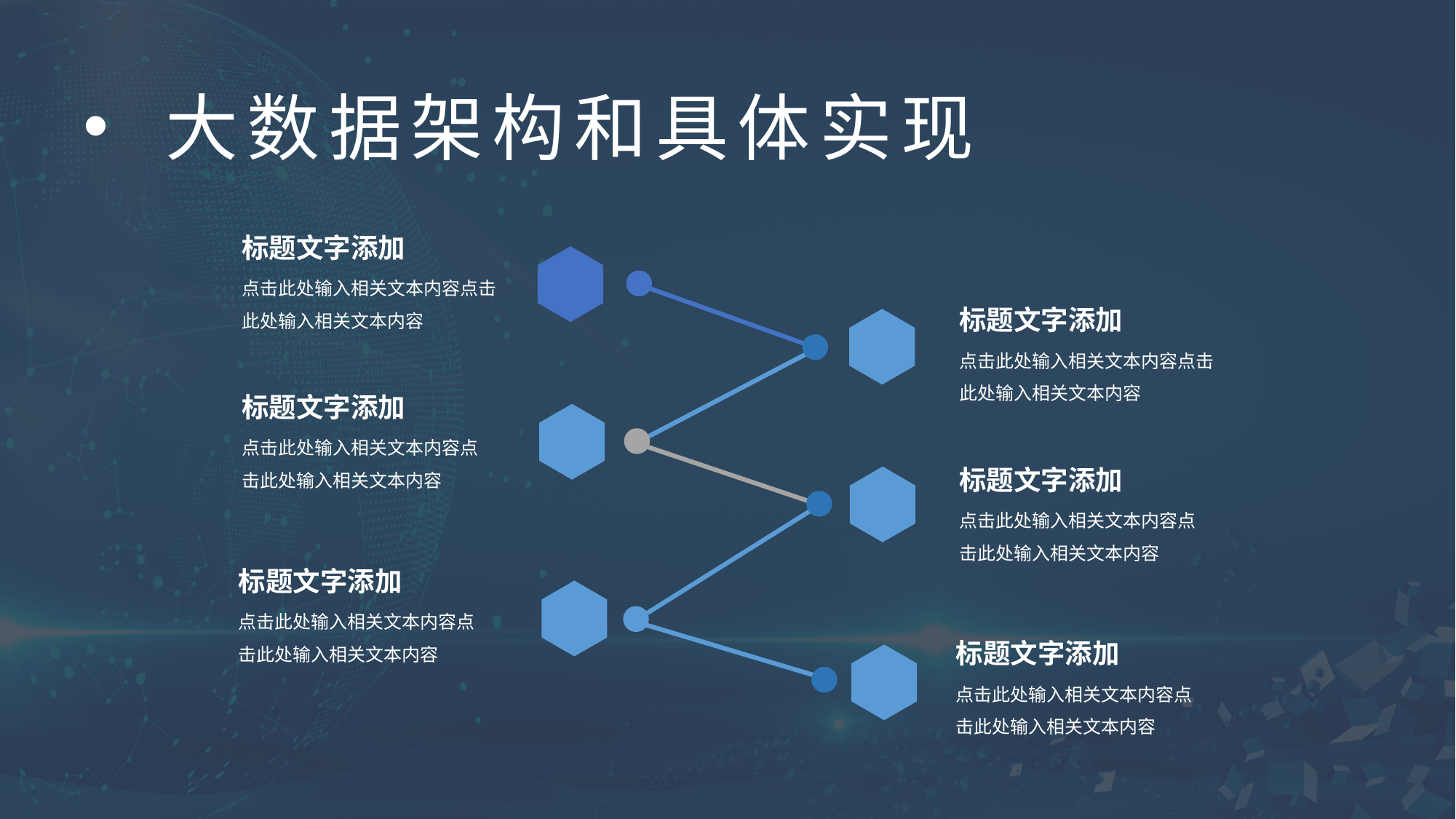

大数据架构和具体实现
标题文字添加
点击此处输入相关文本内容点击此处输入相关文本内容

标题文字添加
点击此处输入相关文本内容点击此处输入相关文本内容

标题文字添加
点击此处输入相关文本内容点击此处输入相关文本内容

标题文字添加
点击此处输入相关文本内容点击此处输入相关文本内容

标题文字添加
点击此处输入相关文本内容点击此处输入相关文本内容

标题文字添加
点击此处输入相关文本内容点击此处输入相关文本内容